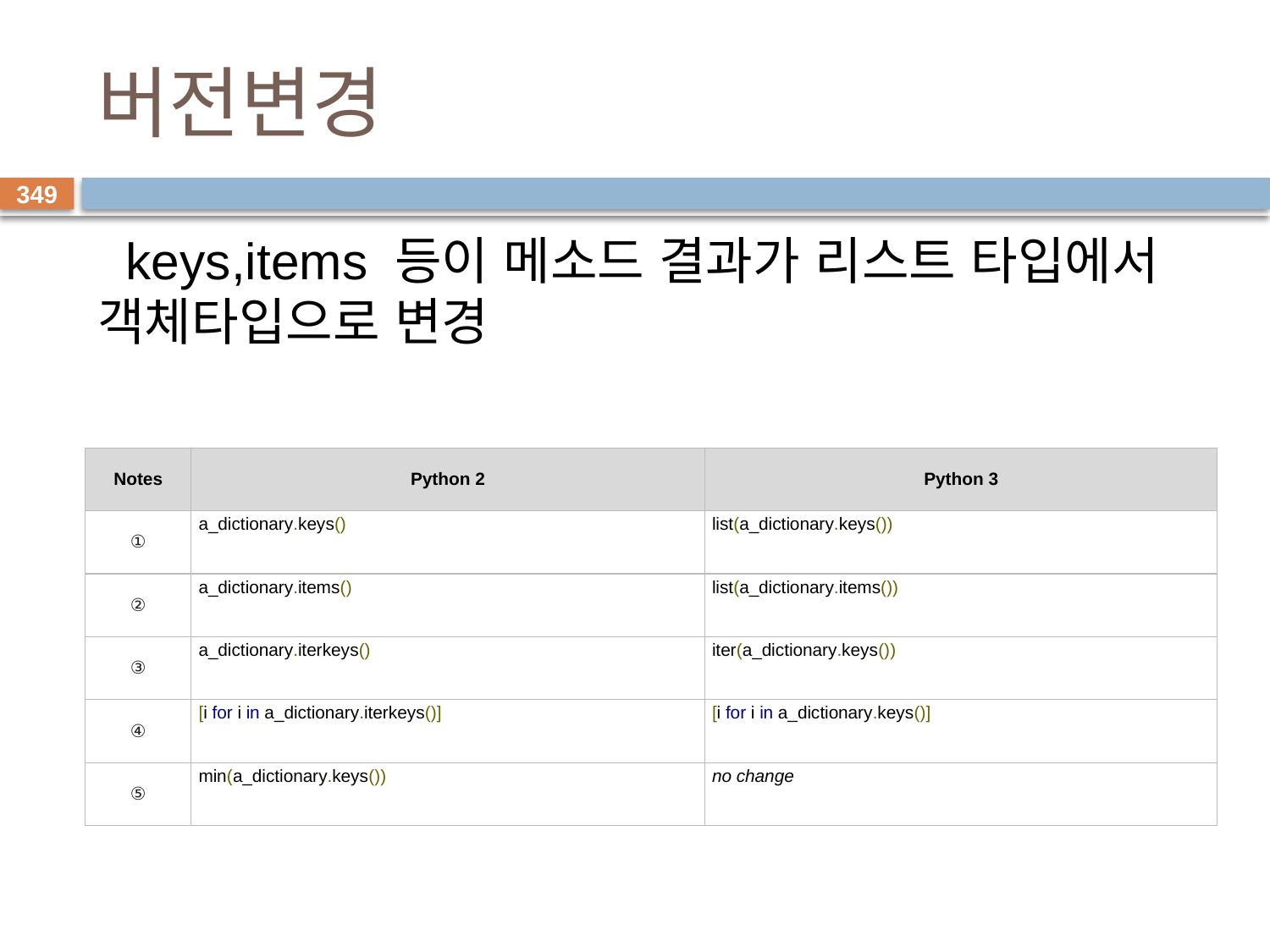

# 버전변경
349
  keys,items 등이 메소드 결과가 리스트 타입에서 객체타입으로 변경
| Notes | Python 2 | Python 3 |
| --- | --- | --- |
| ① | a\_dictionary.keys() | list(a\_dictionary.keys()) |
| ② | a\_dictionary.items() | list(a\_dictionary.items()) |
| ③ | a\_dictionary.iterkeys() | iter(a\_dictionary.keys()) |
| ④ | [i for i in a\_dictionary.iterkeys()] | [i for i in a\_dictionary.keys()] |
| ⑤ | min(a\_dictionary.keys()) | no change |